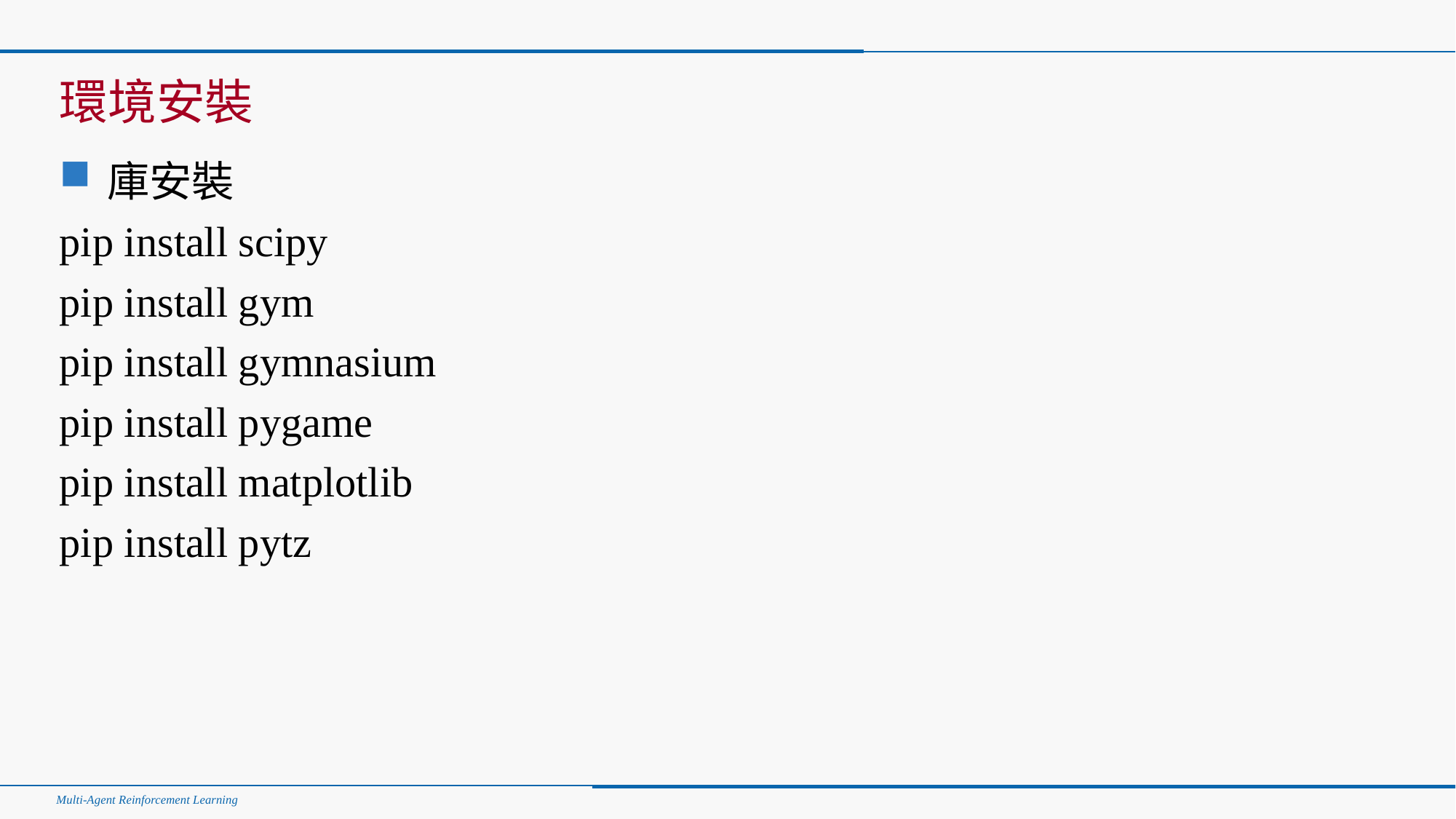

#
環境安裝
庫安裝
pip install scipy
pip install gym
pip install gymnasium
pip install pygame
pip install matplotlib
pip install pytz

5